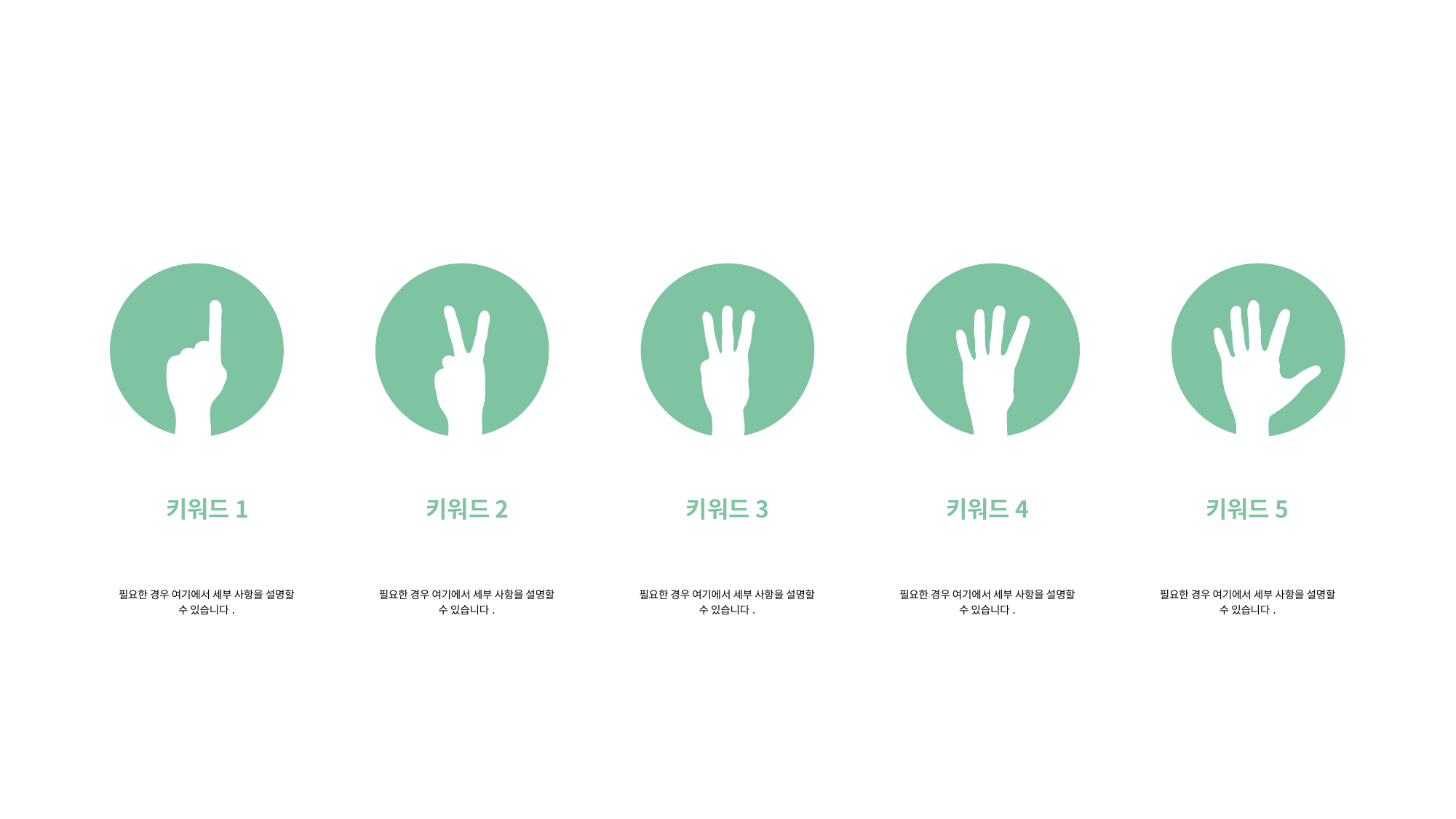

키워드2

키워드3

키워드4

키워드5
키워드1
필요한 경우 여기에서 세부 사항을 설명할 수 있습니다.
필요한 경우 여기에서 세부 사항을 설명할 수 있습니다.
필요한 경우 여기에서 세부 사항을 설명할 수 있습니다.
필요한 경우 여기에서 세부 사항을 설명할 수 있습니다.
필요한 경우 여기에서 세부 사항을 설명할 수 있습니다.